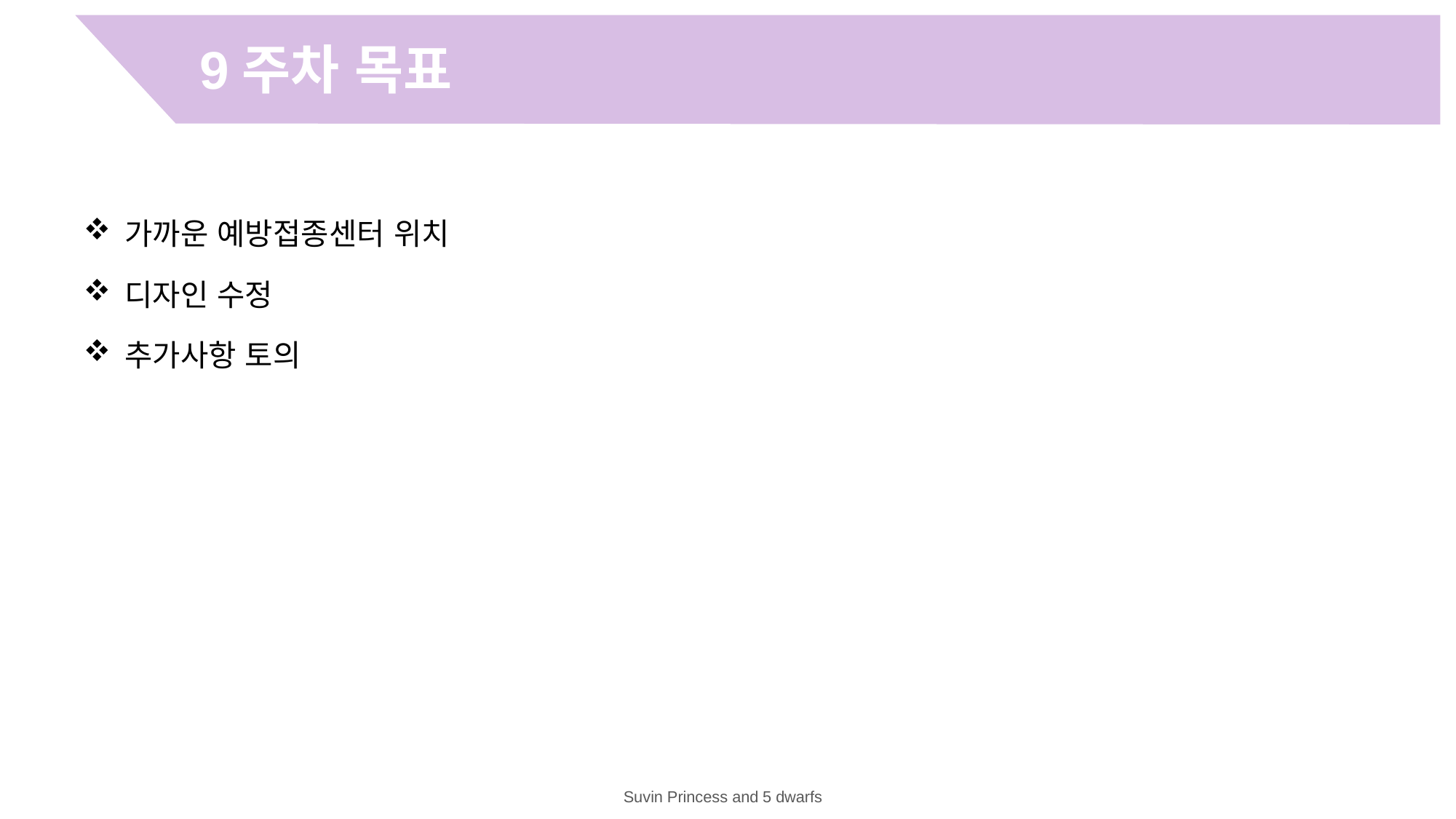

9주차 목표
가까운 예방접종센터 위치
디자인 수정
추가사항 토의
Suvin Princess and 5 dwarfs